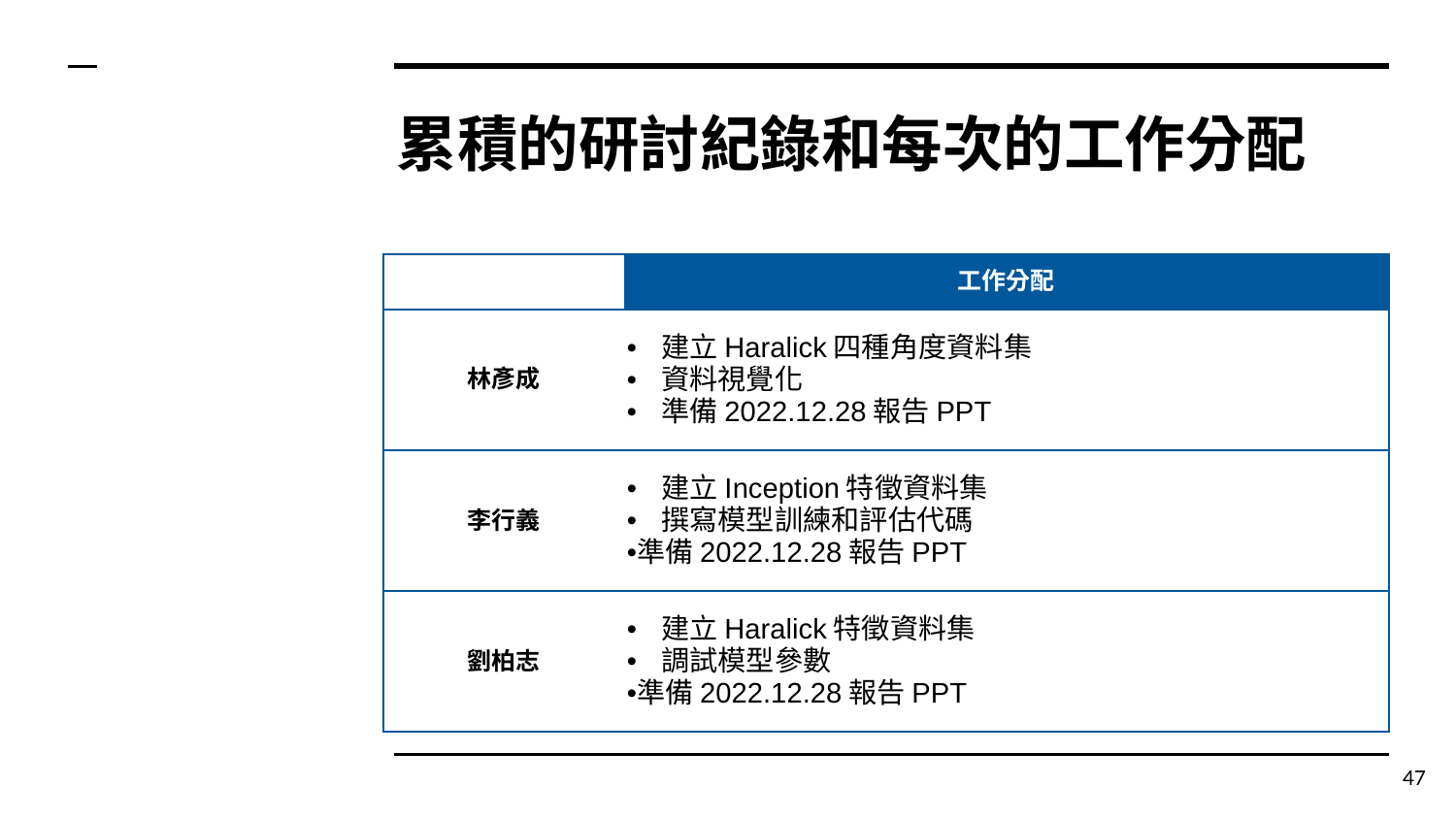

# 累積的研討紀錄和每次的工作分配

|  | 工作分配 |
| --- | --- |
| 林彥成 | 建立Haralick四種角度資料集 資料視覺化 準備2022.12.28報告PPT |
| 李行義 | 建立Inception特徵資料集 撰寫模型訓練和評估代碼 準備2022.12.28報告PPT |
| 劉柏志 | 建立Haralick特徵資料集 調試模型參數 準備2022.12.28報告PPT |
47